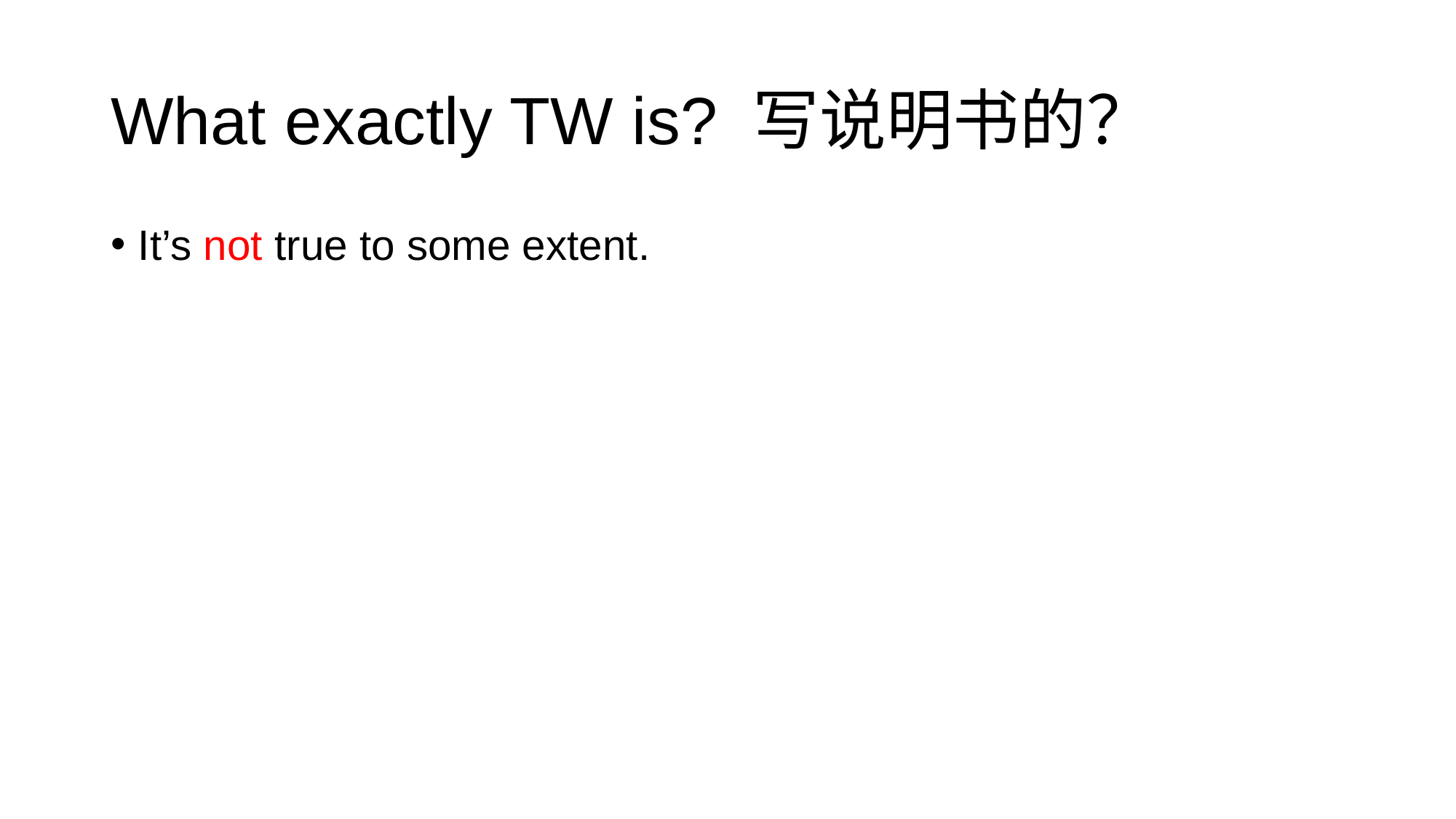

# What exactly TW is? 写说明书的？
It’s not true to some extent.